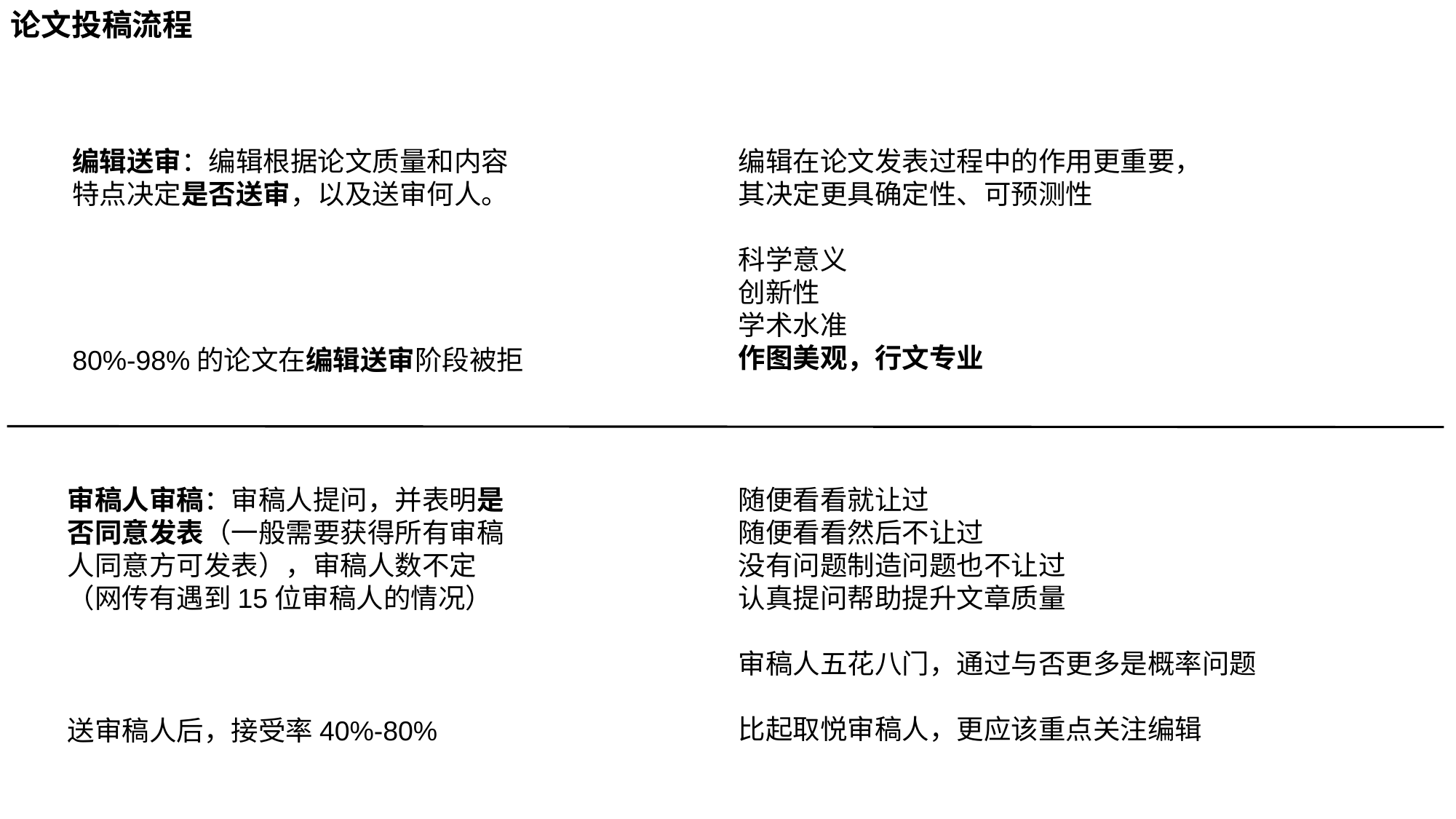

论文投稿流程
编辑送审：编辑根据论文质量和内容特点决定是否送审，以及送审何人。
编辑在论文发表过程中的作用更重要，其决定更具确定性、可预测性

科学意义
创新性
学术水准
作图美观，行文专业
80%-98%的论文在编辑送审阶段被拒
审稿人审稿：审稿人提问，并表明是否同意发表（一般需要获得所有审稿人同意方可发表），审稿人数不定（网传有遇到15位审稿人的情况）
随便看看就让过
随便看看然后不让过
没有问题制造问题也不让过
认真提问帮助提升文章质量

审稿人五花八门，通过与否更多是概率问题

比起取悦审稿人，更应该重点关注编辑
送审稿人后，接受率40%-80%